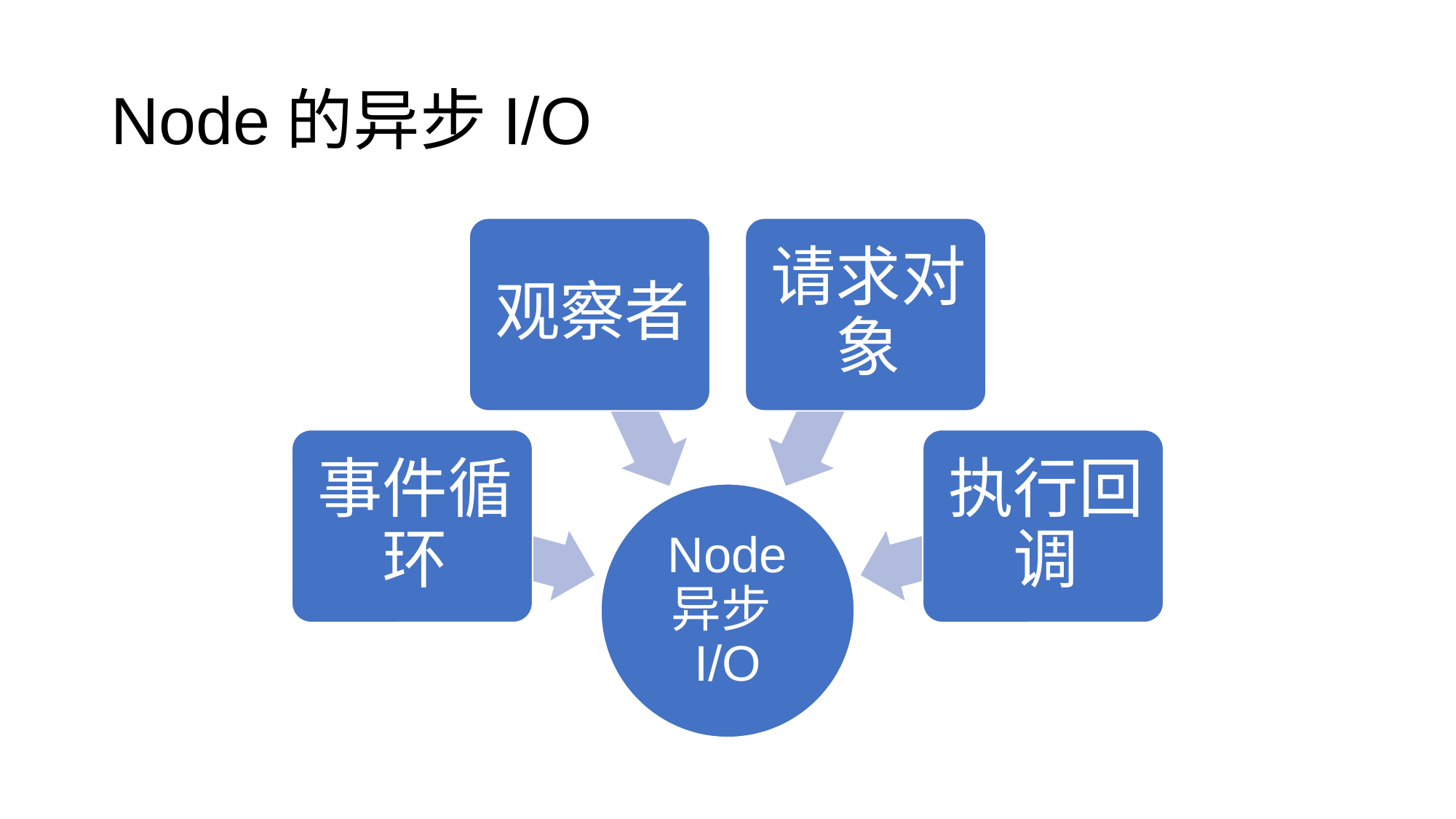

# Node的异步I/O
Node 异步I/O
事件循环
观察者
请求对象
执行回调